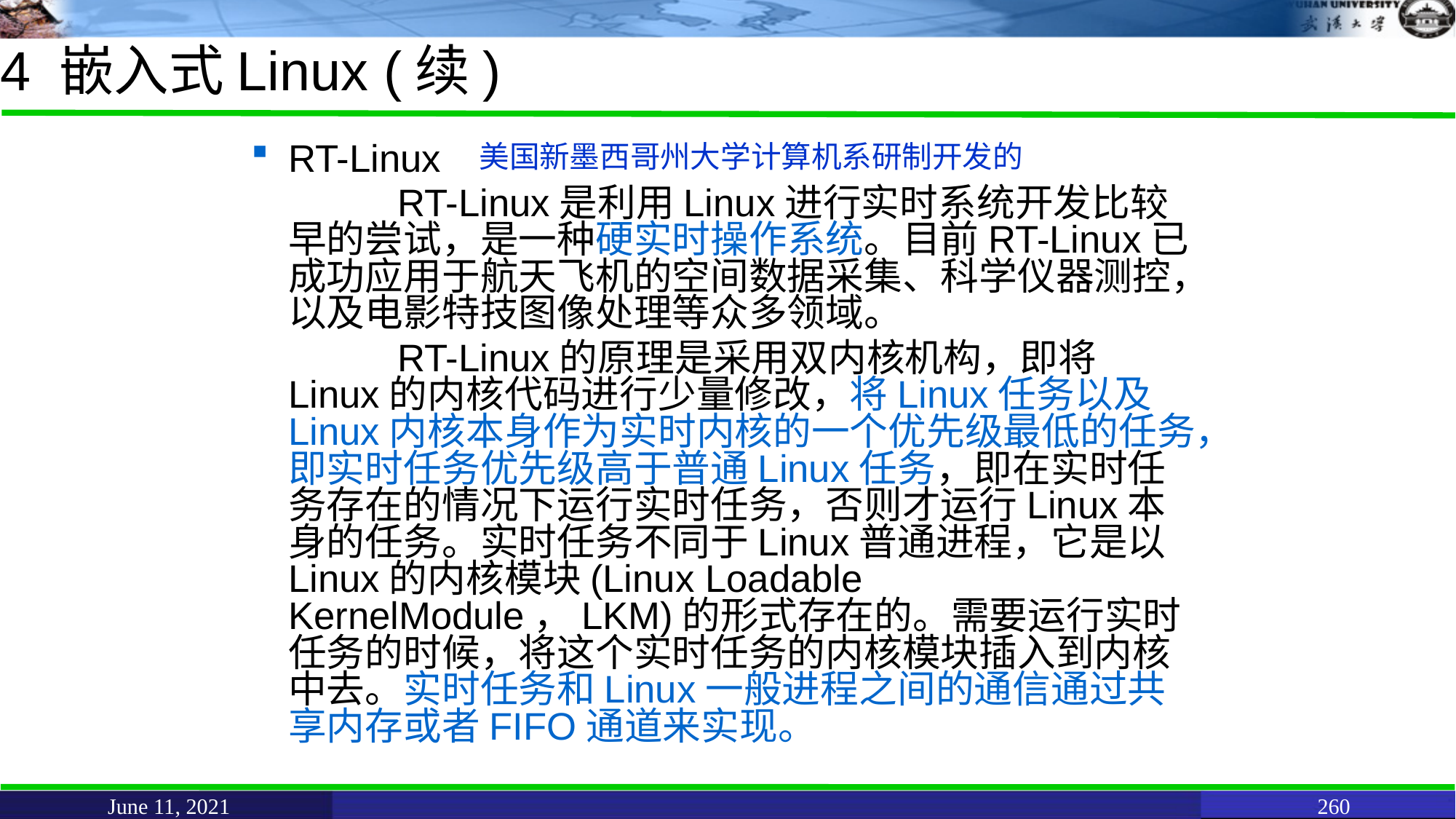

# 4 嵌入式Linux (续)
美国新墨西哥州大学计算机系研制开发的
RT-Linux
		RT-Linux是利用Linux进行实时系统开发比较早的尝试，是一种硬实时操作系统。目前RT-Linux已成功应用于航天飞机的空间数据采集、科学仪器测控，以及电影特技图像处理等众多领域。
		RT-Linux的原理是采用双内核机构，即将Linux的内核代码进行少量修改，将Linux任务以及Linux内核本身作为实时内核的一个优先级最低的任务，即实时任务优先级高于普通Linux任务，即在实时任务存在的情况下运行实时任务，否则才运行Linux本身的任务。实时任务不同于Linux普通进程，它是以Linux的内核模块(Linux Loadable KernelModule，LKM)的形式存在的。需要运行实时任务的时候，将这个实时任务的内核模块插入到内核中去。实时任务和Linux一般进程之间的通信通过共享内存或者FIFO通道来实现。
June 11, 2021

260